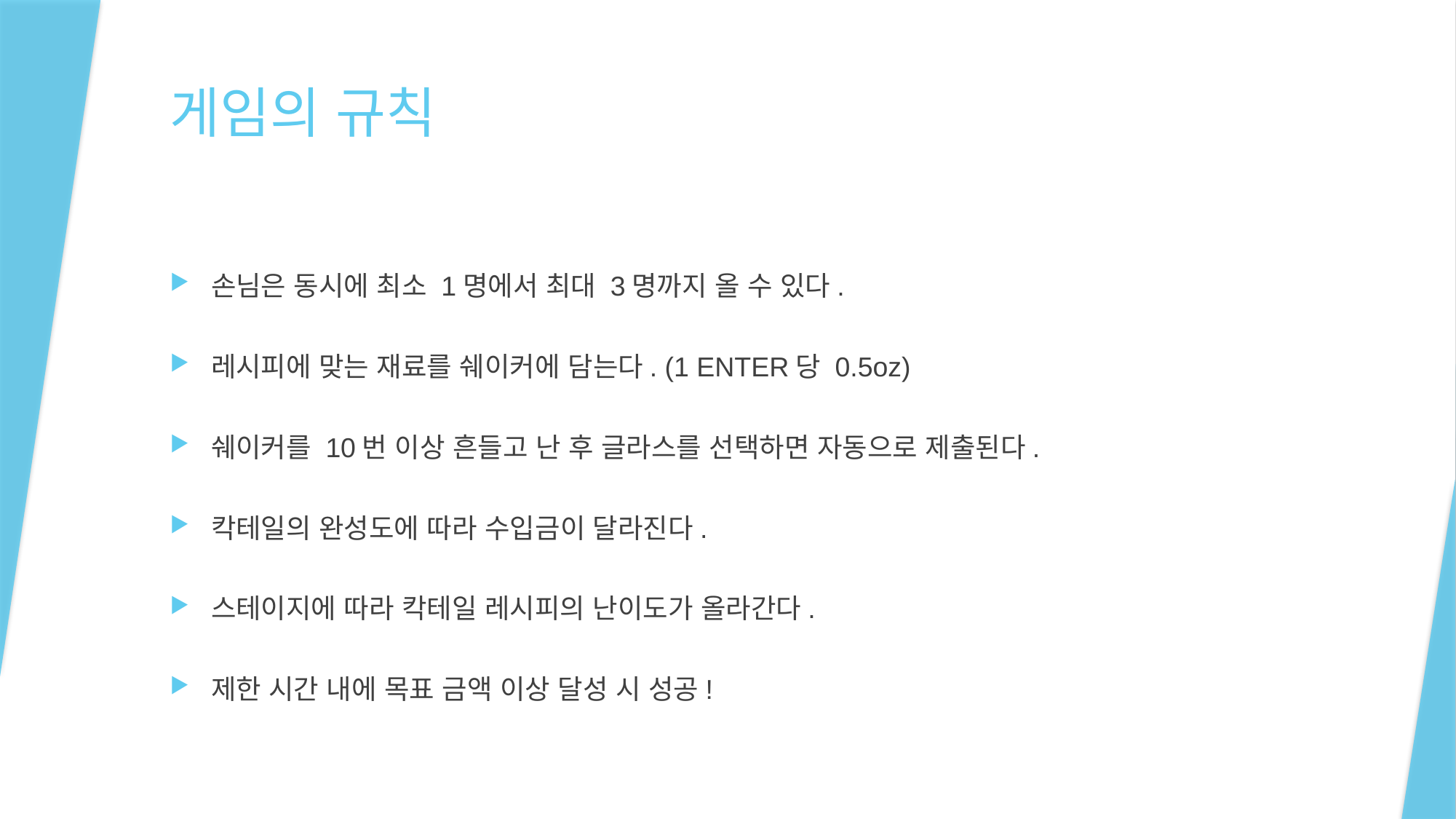

# 게임의 규칙
손님은 동시에 최소 1명에서 최대 3명까지 올 수 있다.
레시피에 맞는 재료를 쉐이커에 담는다. (1 ENTER당 0.5oz)
쉐이커를 10번 이상 흔들고 난 후 글라스를 선택하면 자동으로 제출된다.
칵테일의 완성도에 따라 수입금이 달라진다.
스테이지에 따라 칵테일 레시피의 난이도가 올라간다.
제한 시간 내에 목표 금액 이상 달성 시 성공!